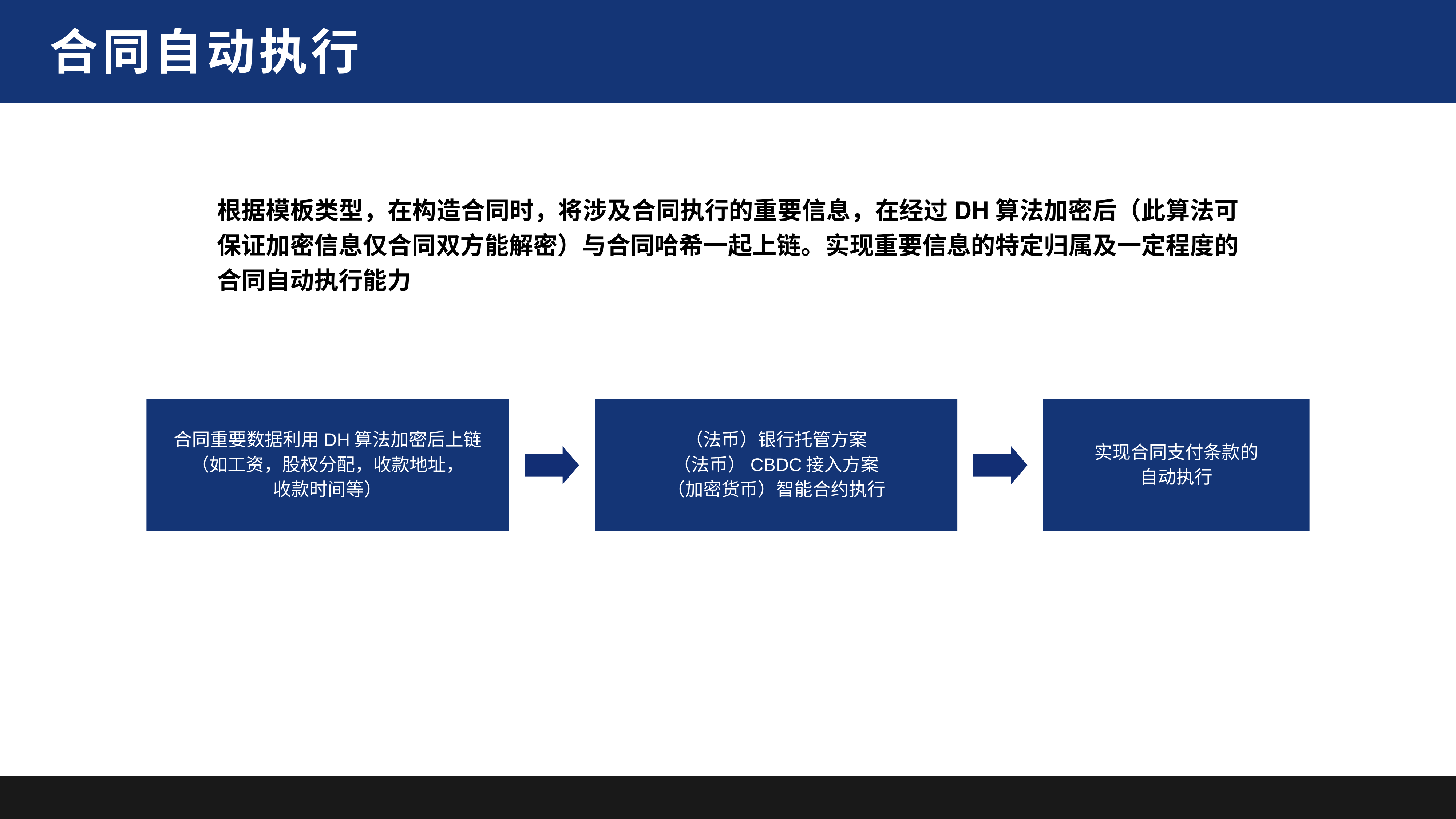

合同自动执行
根据模板类型，在构造合同时，将涉及合同执行的重要信息，在经过DH算法加密后（此算法可保证加密信息仅合同双方能解密）与合同哈希一起上链。实现重要信息的特定归属及一定程度的合同自动执行能力
合同重要数据利用DH算法加密后上链
（如工资，股权分配，收款地址，
收款时间等）
（法币）银行托管方案
（法币）CBDC接入方案
（加密货币）智能合约执行
实现合同支付条款的
自动执行